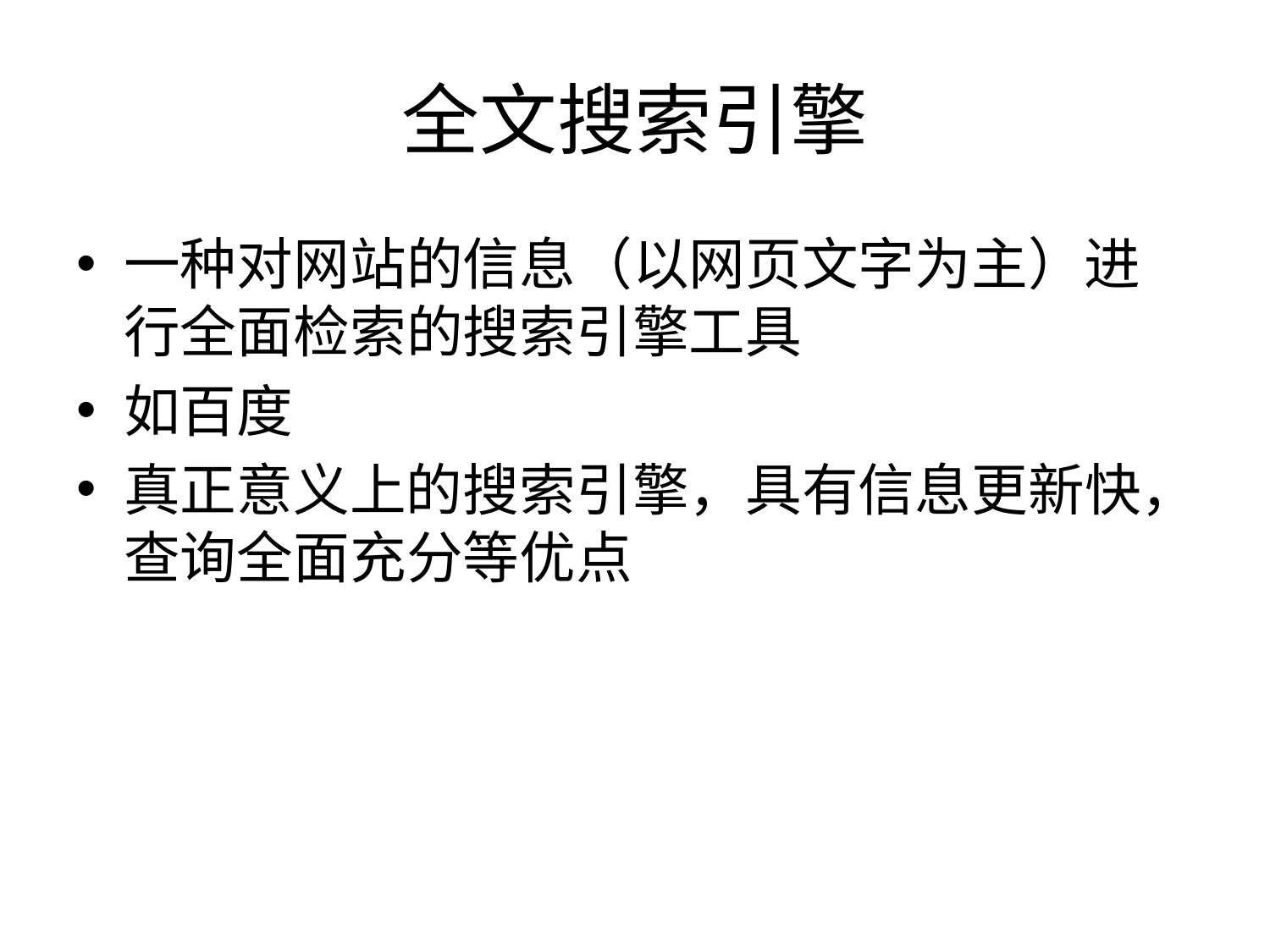

# 全文搜索引擎
一种对网站的信息（以网页文字为主）进行全面检索的搜索引擎工具
如百度
真正意义上的搜索引擎，具有信息更新快，查询全面充分等优点